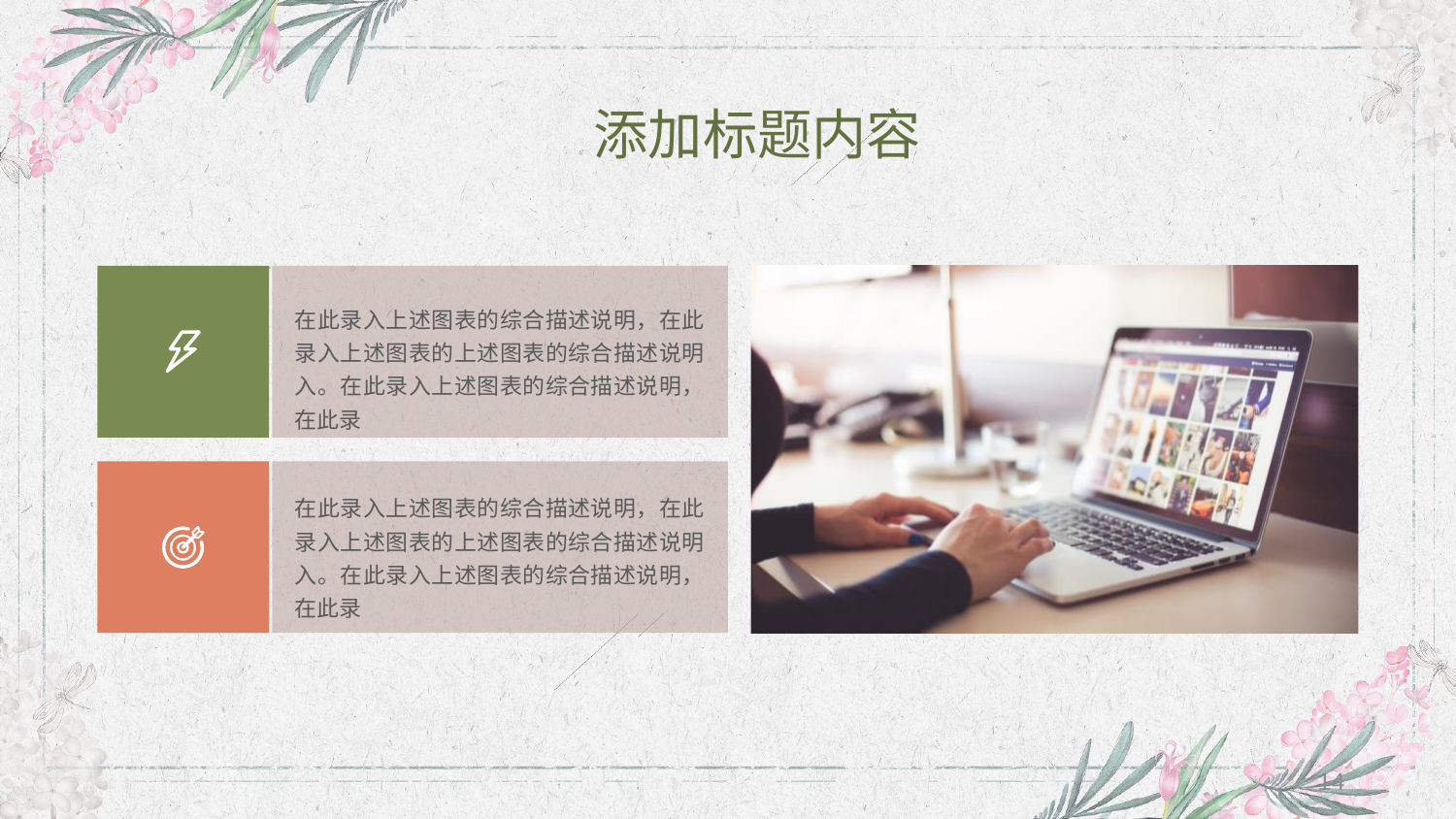

添加标题内容

在此录入上述图表的综合描述说明，在此录入上述图表的上述图表的综合描述说明入。在此录入上述图表的综合描述说明，在此录

在此录入上述图表的综合描述说明，在此录入上述图表的上述图表的综合描述说明入。在此录入上述图表的综合描述说明，在此录